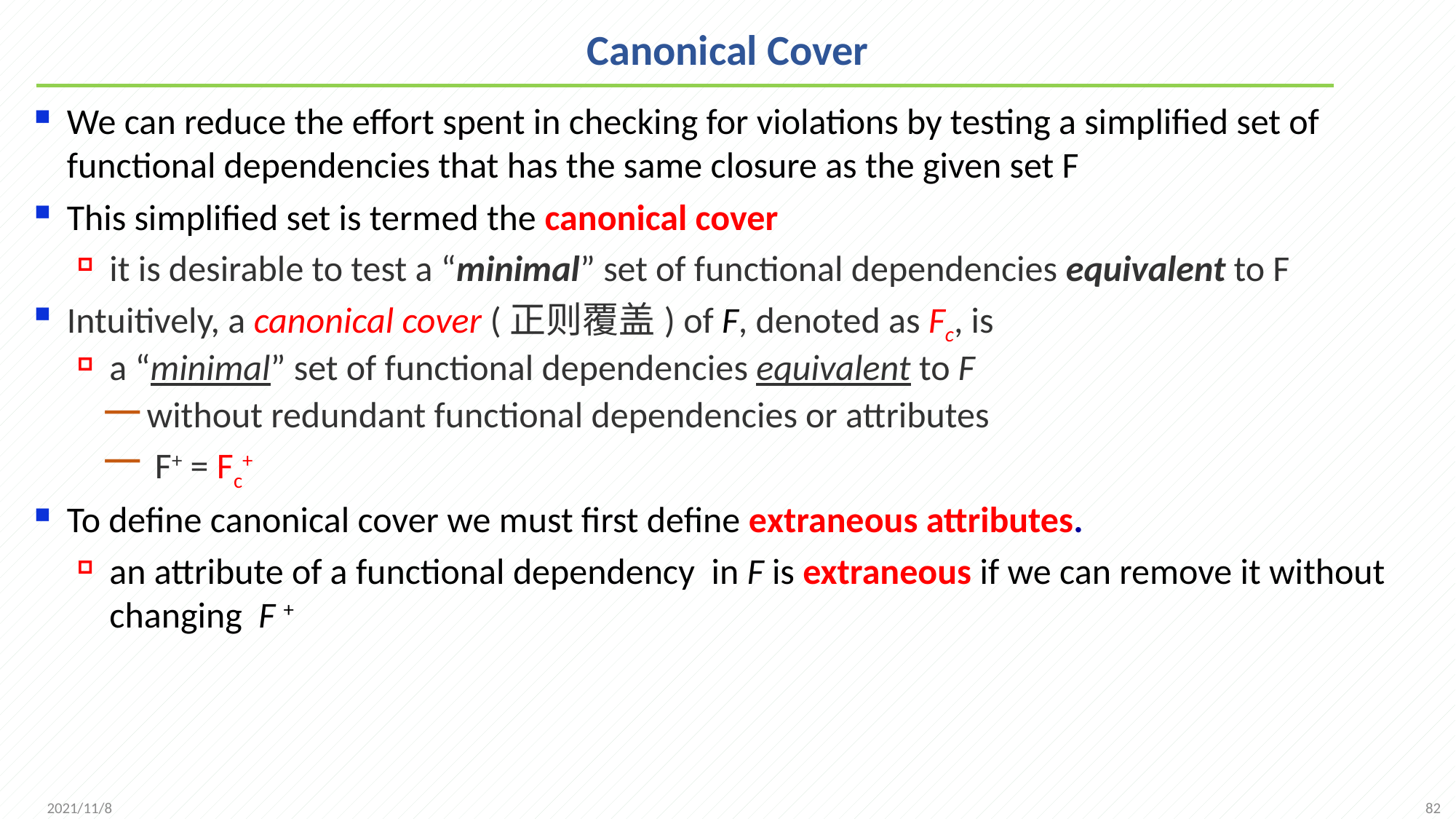

# Canonical Cover
We can reduce the effort spent in checking for violations by testing a simplified set of functional dependencies that has the same closure as the given set F
This simplified set is termed the canonical cover
it is desirable to test a “minimal” set of functional dependencies equivalent to F
Intuitively, a canonical cover (正则覆盖) of F, denoted as Fc, is
a “minimal” set of functional dependencies equivalent to F
without redundant functional dependencies or attributes
 F+ = Fc+
To define canonical cover we must first define extraneous attributes.
an attribute of a functional dependency  in F is extraneous if we can remove it without changing  F +

82
2021/11/8